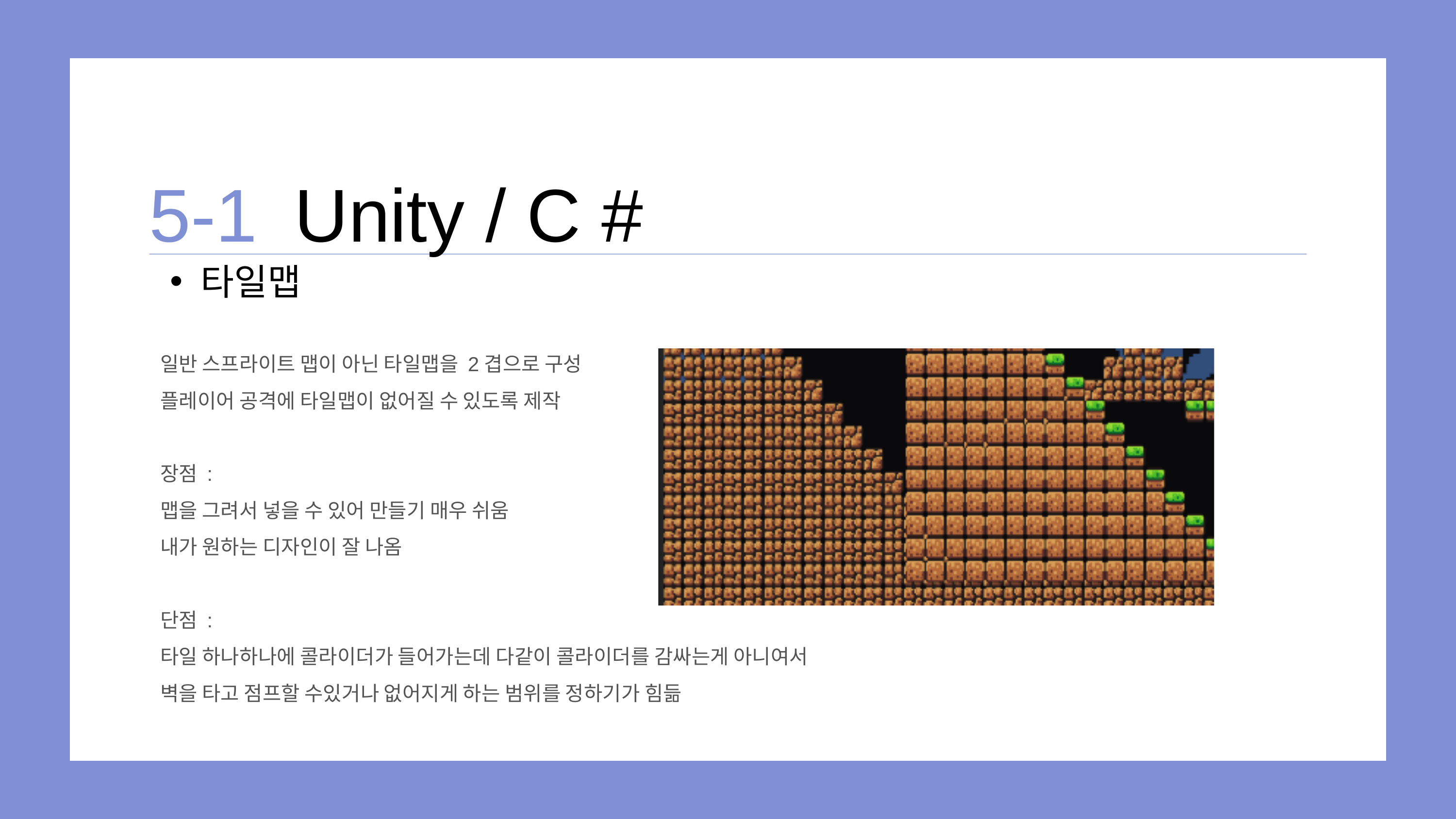

5-1
Unity / C #
타일맵

일반 스프라이트 맵이 아닌 타일맵을 2겹으로 구성
플레이어 공격에 타일맵이 없어질 수 있도록 제작

장점 :
맵을 그려서 넣을 수 있어 만들기 매우 쉬움
내가 원하는 디자인이 잘 나옴

단점 :
타일 하나하나에 콜라이더가 들어가는데 다같이 콜라이더를 감싸는게 아니여서
벽을 타고 점프할 수있거나 없어지게 하는 범위를 정하기가 힘듦